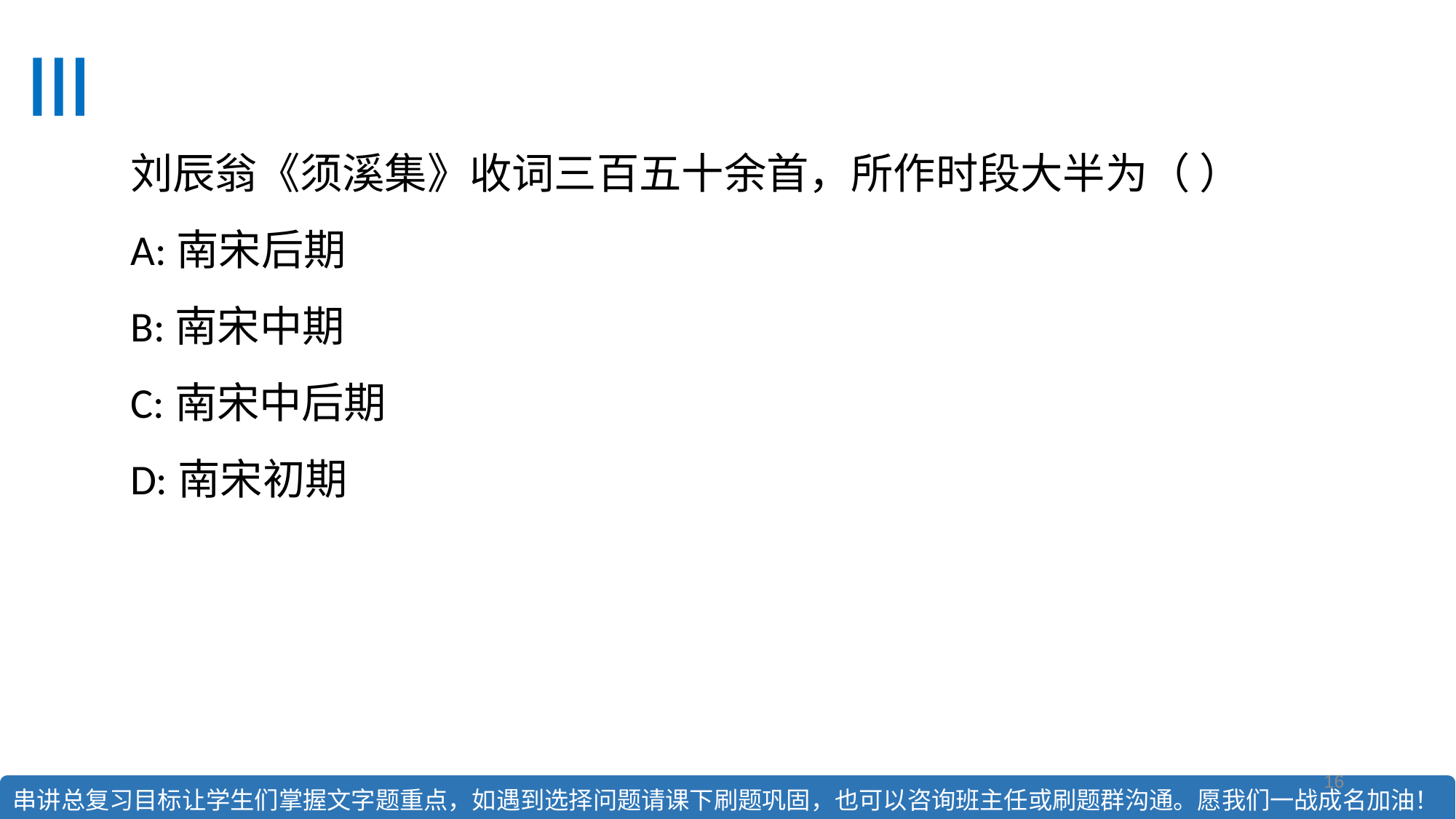

刘辰翁《须溪集》收词三百五十余首，所作时段大半为（ ）
A:南宋后期
B:南宋中期
C:南宋中后期
D:南宋初期
16